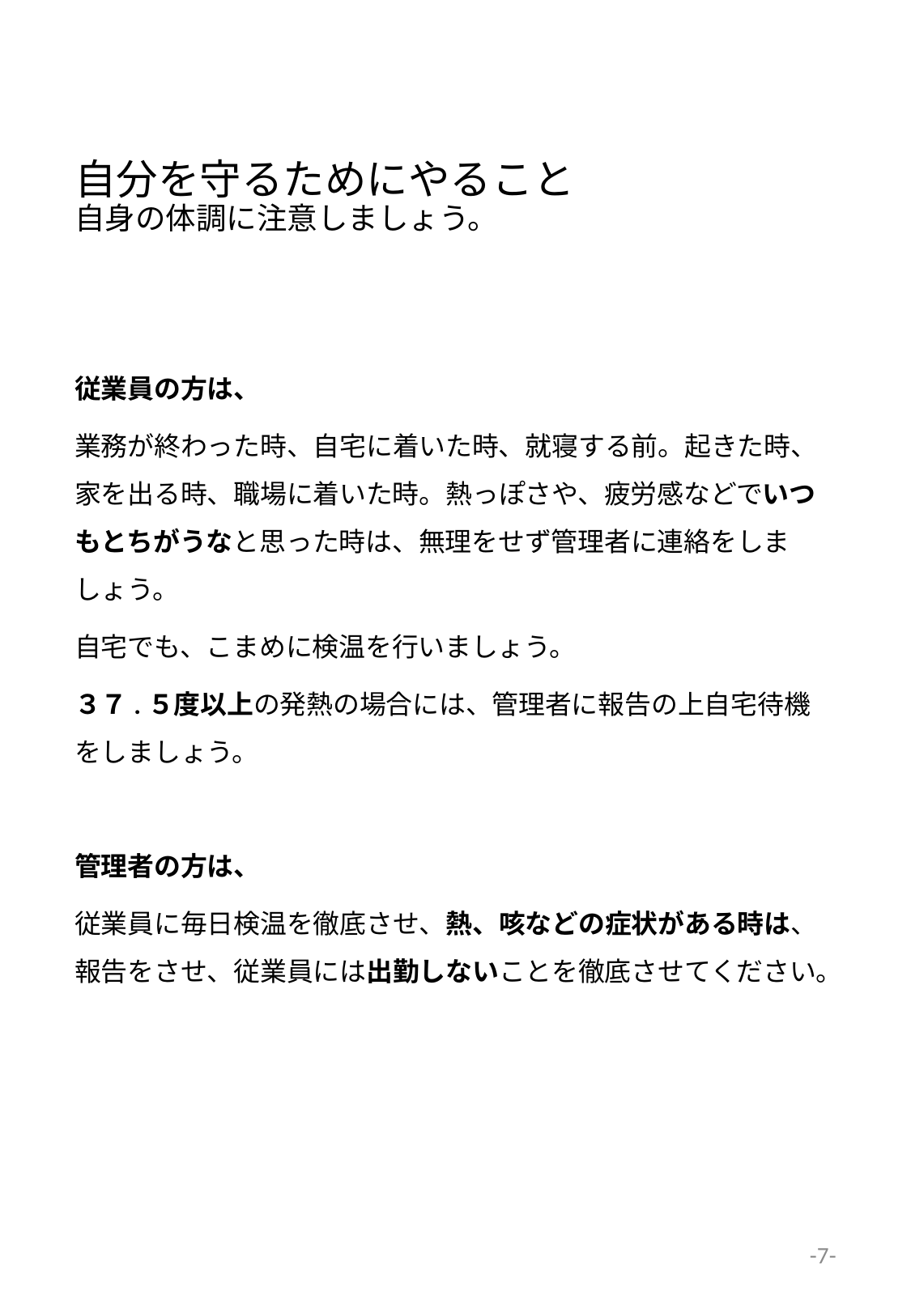

# 自分を守るためにやること 自身の体調に注意しましょう。
従業員の方は、
業務が終わった時、自宅に着いた時、就寝する前。起きた時、家を出る時、職場に着いた時。熱っぽさや、疲労感などでいつもとちがうなと思った時は、無理をせず管理者に連絡をしましょう。
自宅でも、こまめに検温を行いましょう。
３７.５度以上の発熱の場合には、管理者に報告の上自宅待機をしましょう。

管理者の方は、
従業員に毎日検温を徹底させ、熱、咳などの症状がある時は、報告をさせ、従業員には出勤しないことを徹底させてください。
-7-